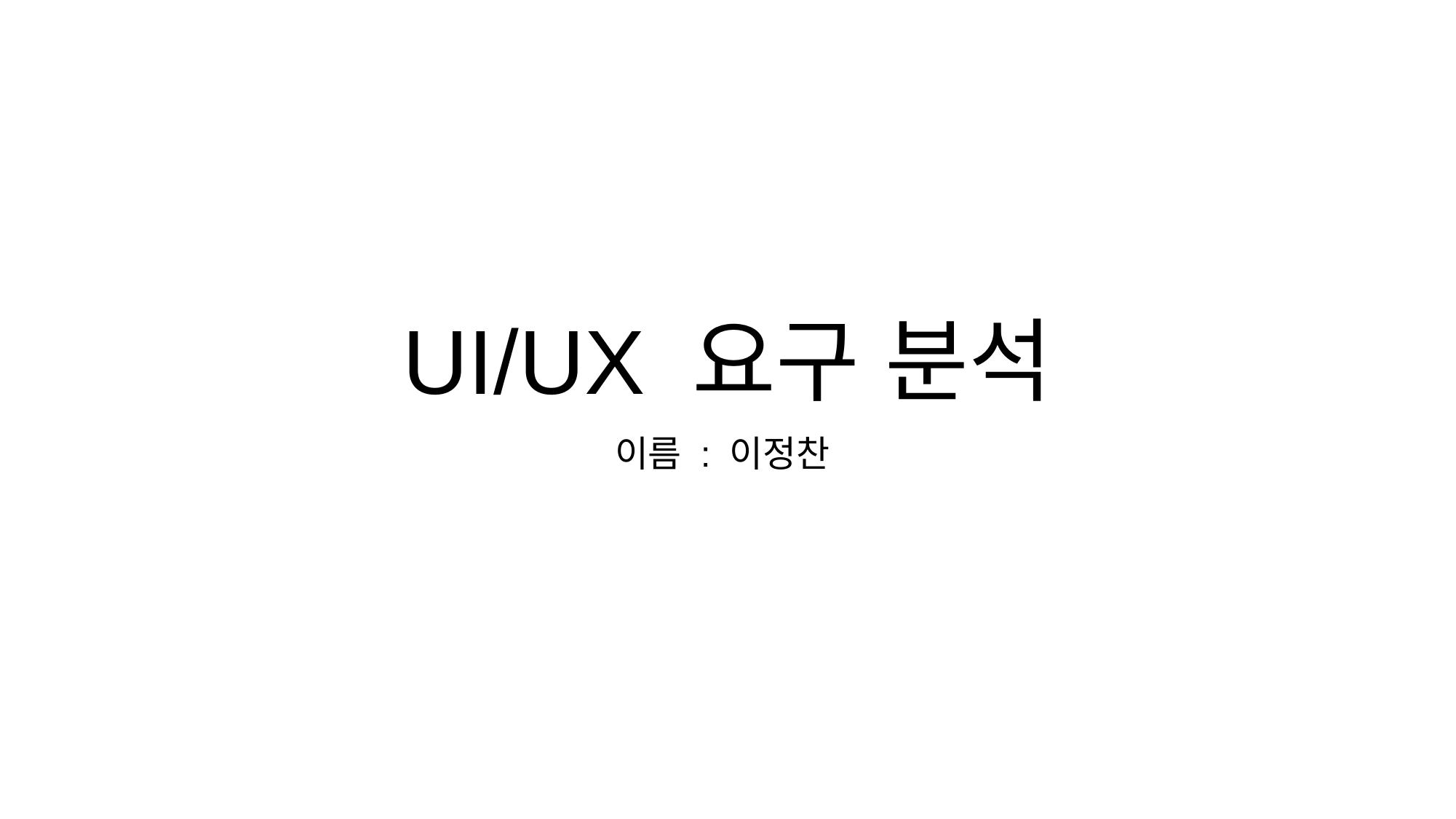

# UI/UX 요구 분석
이름 : 이정찬